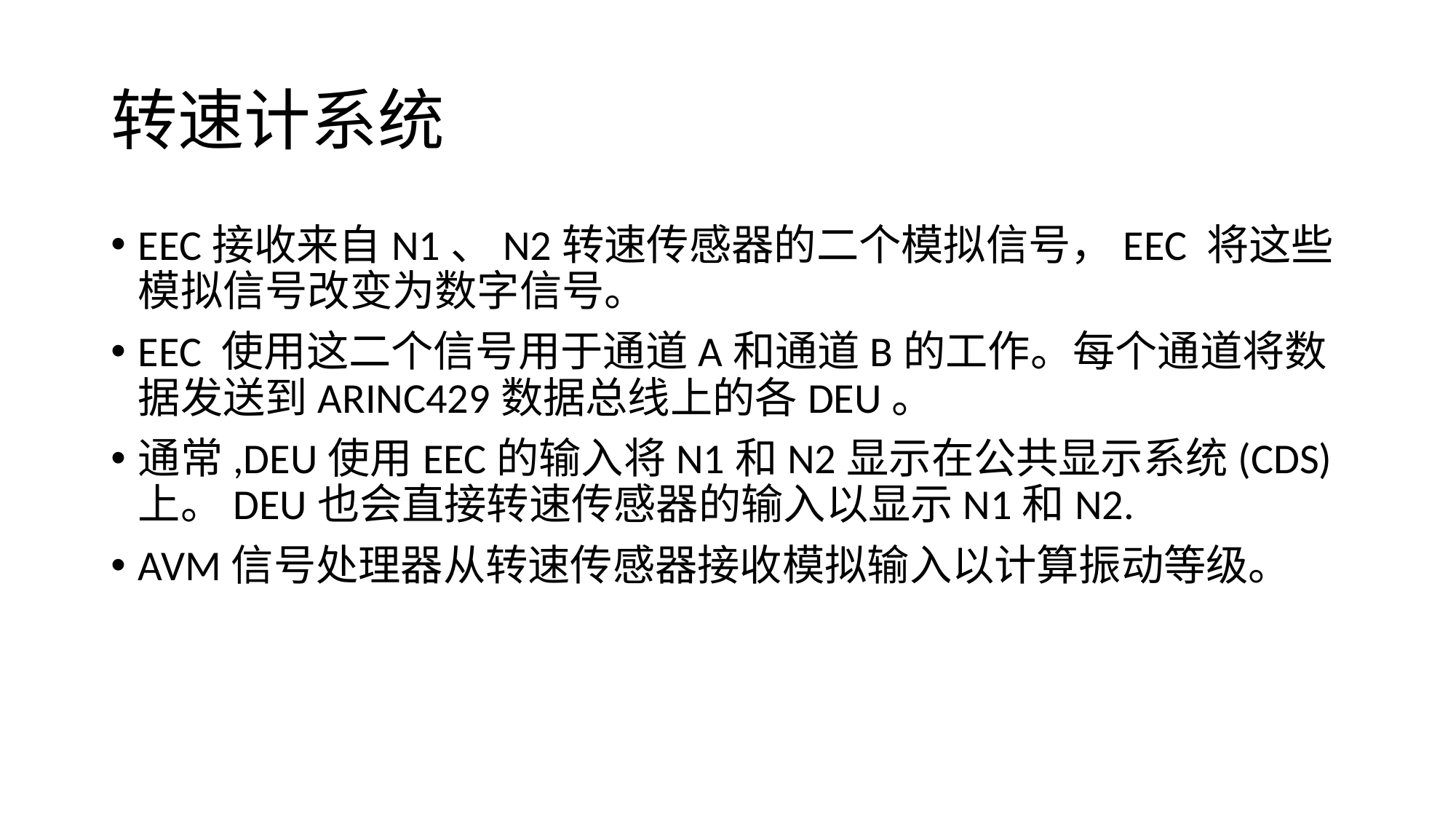

# 转速计系统
EEC接收来自N1、N2转速传感器的二个模拟信号，EEC 将这些模拟信号改变为数字信号。
EEC 使用这二个信号用于通道A和通道B的工作。每个通道将数据发送到ARINC429数据总线上的各DEU。
通常,DEU使用EEC的输入将N1和N2显示在公共显示系统(CDS)上。DEU也会直接转速传感器的输入以显示N1和N2.
AVM信号处理器从转速传感器接收模拟输入以计算振动等级。